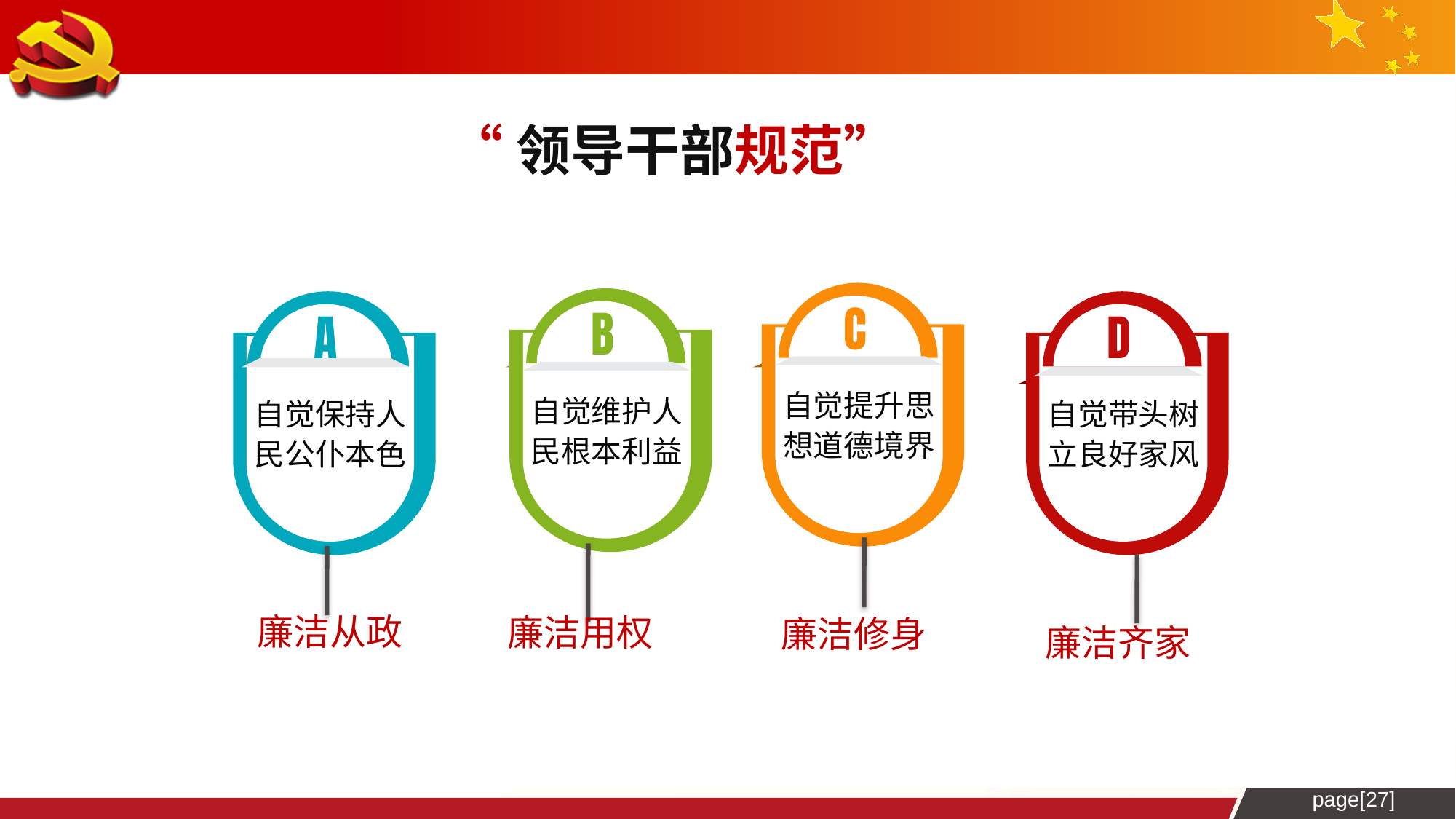

“领导干部规范”

C
B
A
D

自觉提升思想道德境界

自觉维护人民根本利益

自觉保持人民公仆本色
自觉带头树立良好家风

廉洁从政
廉洁用权
廉洁修身
廉洁齐家